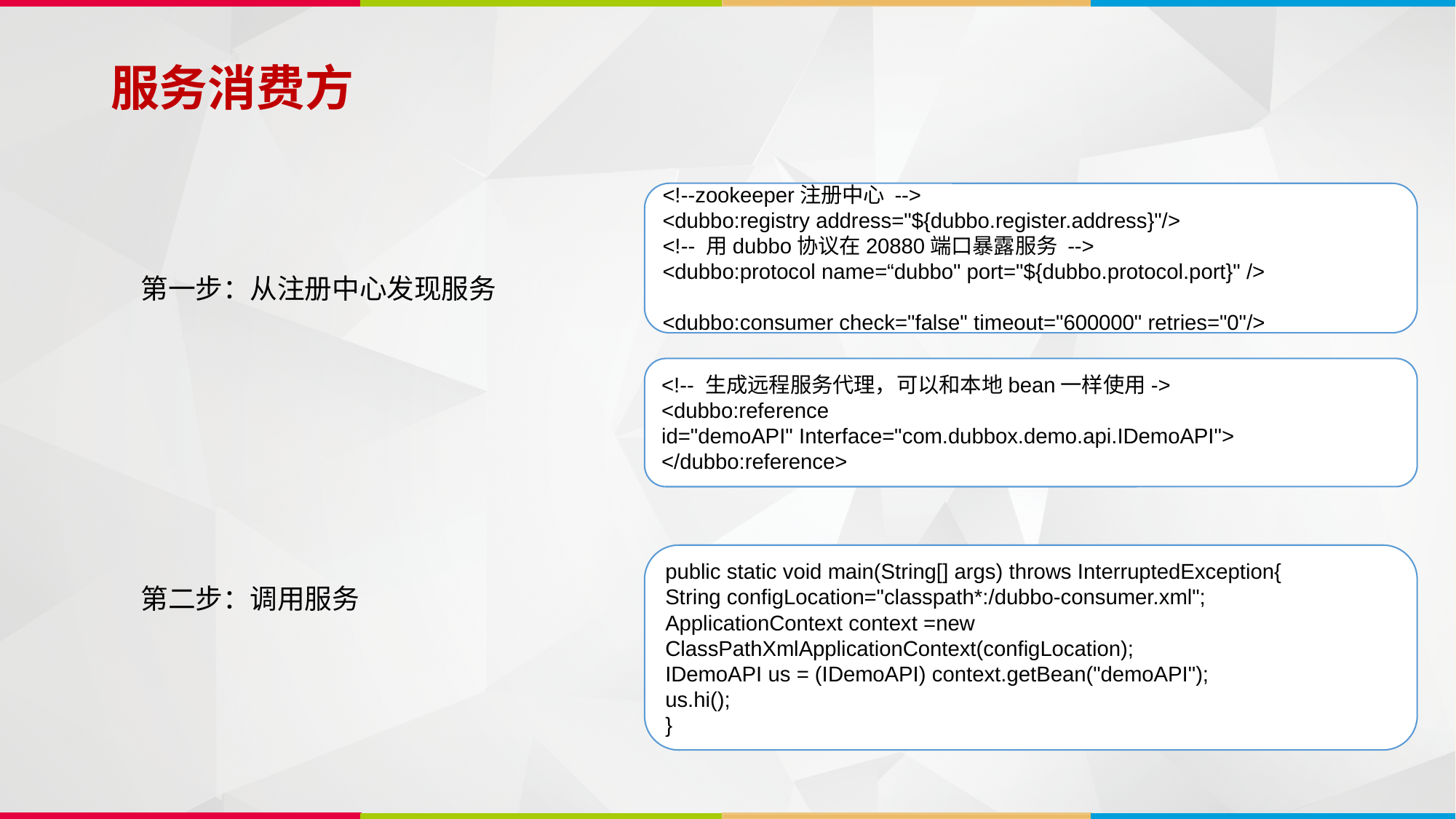

# 服务消费方
<!--zookeeper注册中心 -->
<dubbo:registry address="${dubbo.register.address}"/>
<!-- 用dubbo协议在20880端口暴露服务 -->
<dubbo:protocol name=“dubbo" port="${dubbo.protocol.port}" />

<dubbo:consumer check="false" timeout="600000" retries="0"/>
第一步：从注册中心发现服务
<!-- 生成远程服务代理，可以和本地bean一样使用->
<dubbo:reference
id="demoAPI" Interface="com.dubbox.demo.api.IDemoAPI">
</dubbo:reference>
public static void main(String[] args) throws InterruptedException{
String configLocation="classpath*:/dubbo-consumer.xml";
ApplicationContext context =new ClassPathXmlApplicationContext(configLocation);
IDemoAPI us = (IDemoAPI) context.getBean("demoAPI");
us.hi();
}
第二步：调用服务